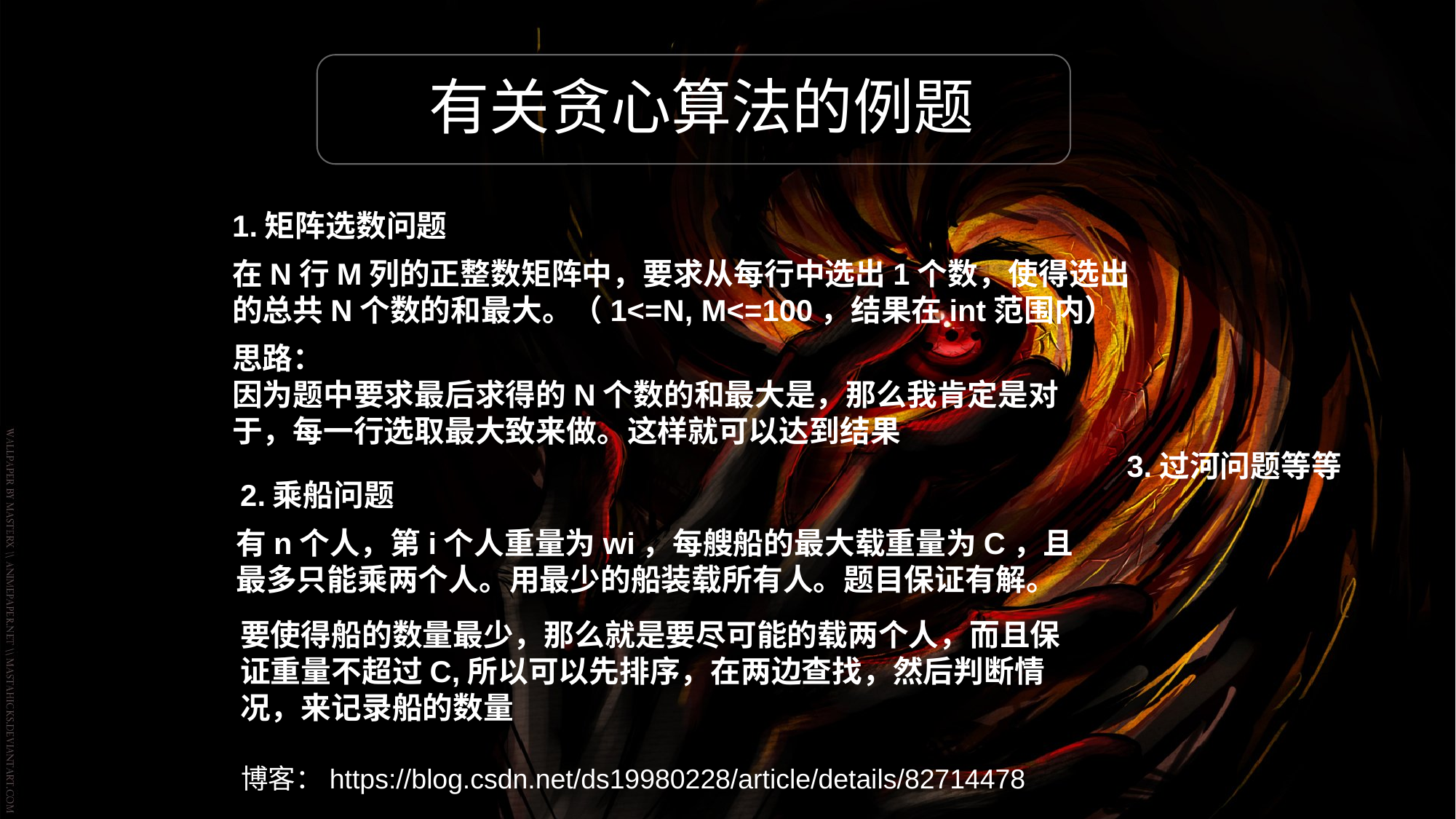

有关贪心算法的例题
1.矩阵选数问题
在N行M列的正整数矩阵中，要求从每行中选出1个数，使得选出的总共N个数的和最大。（1<=N, M<=100，结果在int范围内）
思路：
因为题中要求最后求得的N个数的和最大是，那么我肯定是对于，每一行选取最大致来做。这样就可以达到结果
3.过河问题等等
2.乘船问题
有n个人，第i个人重量为wi，每艘船的最大载重量为C，且最多只能乘两个人。用最少的船装载所有人。题目保证有解。
要使得船的数量最少，那么就是要尽可能的载两个人，而且保证重量不超过C,所以可以先排序，在两边查找，然后判断情况，来记录船的数量
博客：https://blog.csdn.net/ds19980228/article/details/82714478